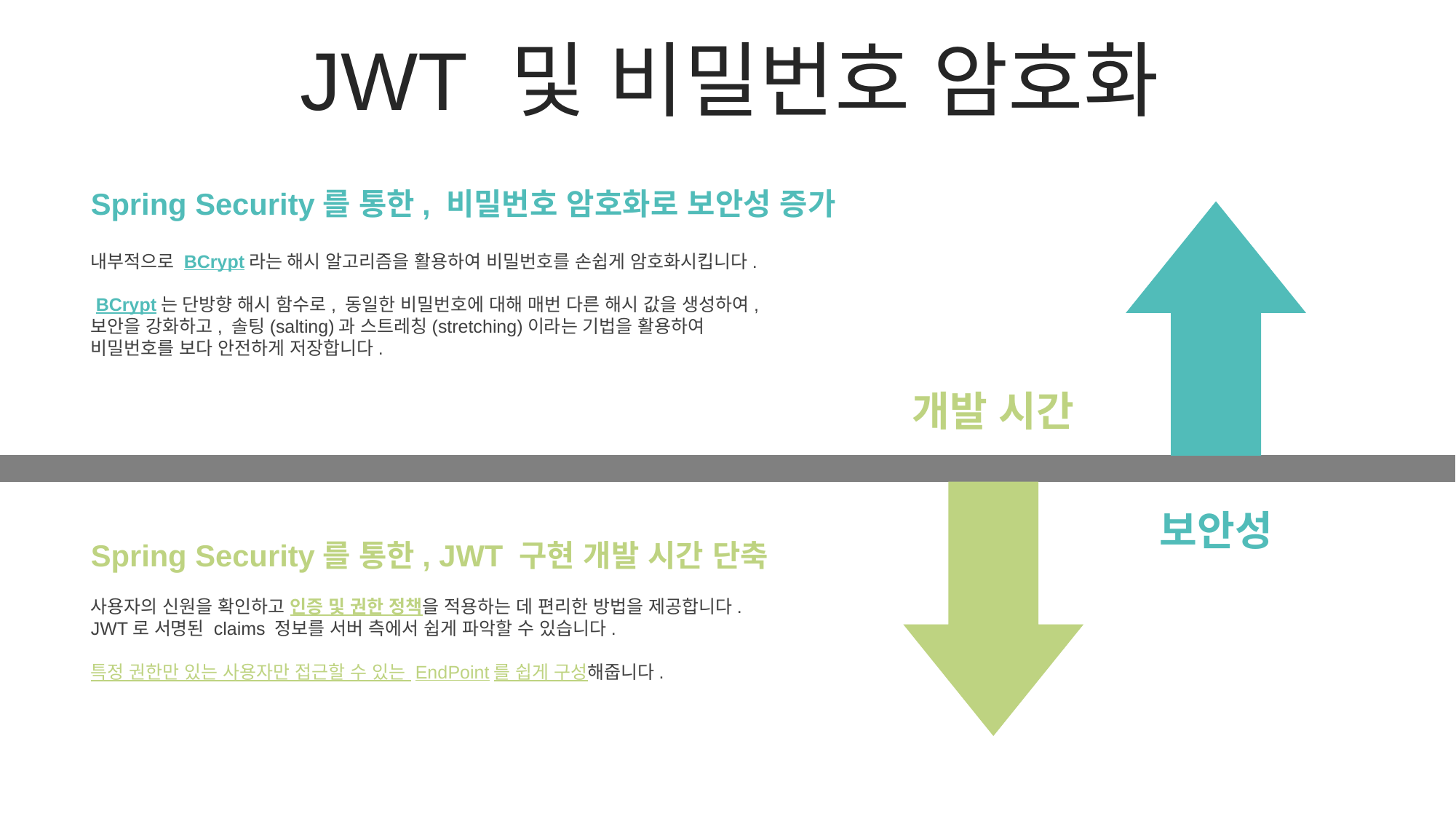

JWT 및 비밀번호 암호화
Spring Security를 통한, 비밀번호 암호화로 보안성 증가

내부적으로 BCrypt라는 해시 알고리즘을 활용하여 비밀번호를 손쉽게 암호화시킵니다.

 BCrypt는 단방향 해시 함수로, 동일한 비밀번호에 대해 매번 다른 해시 값을 생성하여, 보안을 강화하고, 솔팅(salting)과 스트레칭(stretching)이라는 기법을 활용하여 비밀번호를 보다 안전하게 저장합니다.
개발 시간

보안성
Spring Security를 통한, JWT 구현 개발 시간 단축
사용자의 신원을 확인하고 인증 및 권한 정책을 적용하는 데 편리한 방법을 제공합니다.
JWT로 서명된 claims 정보를 서버 측에서 쉽게 파악할 수 있습니다.
특정 권한만 있는 사용자만 접근할 수 있는 EndPoint를 쉽게 구성해줍니다.